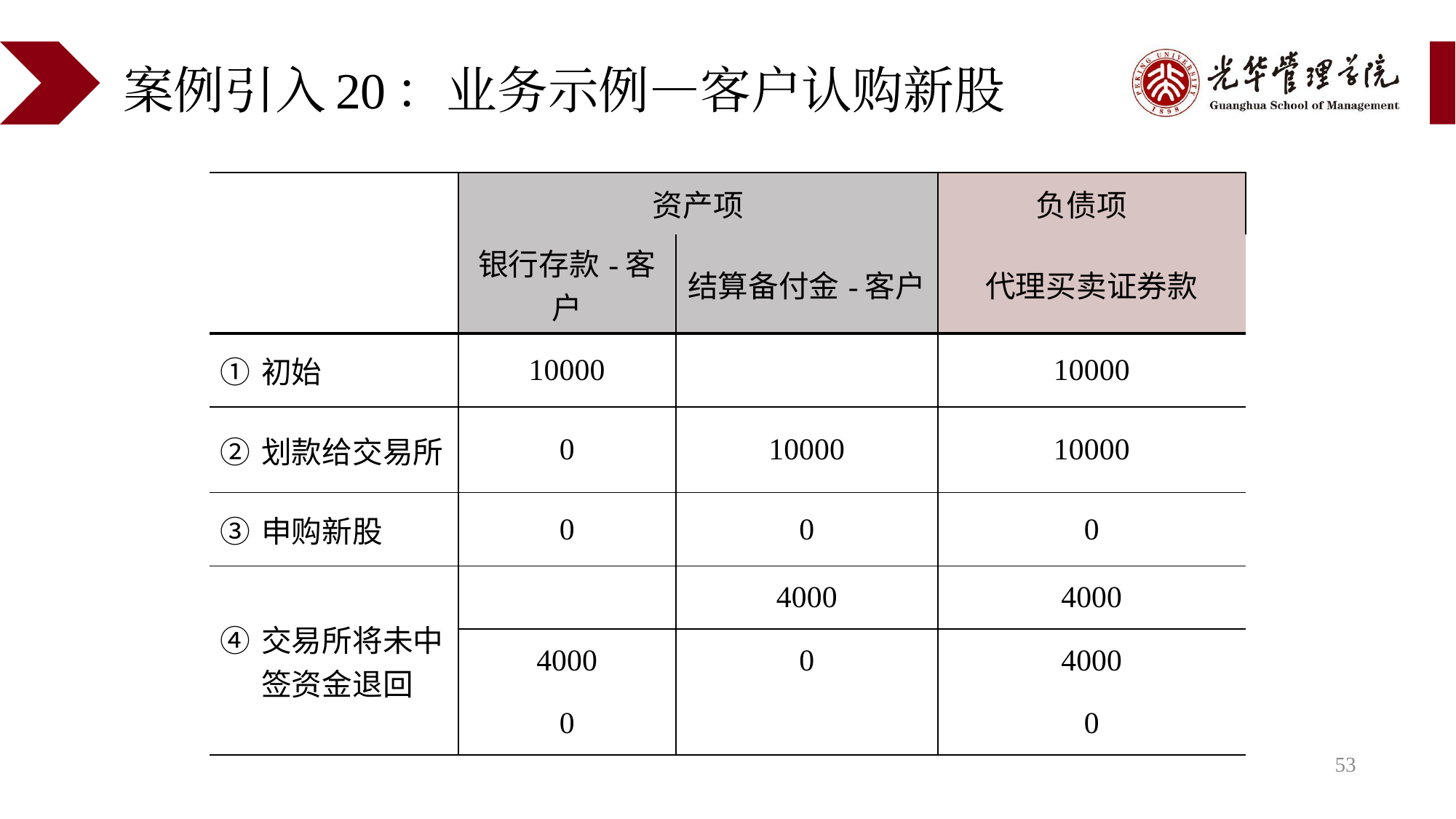

# 案例引入20：业务示例—客户认购新股
|  | 资产项 |  | 负债项 |
| --- | --- | --- | --- |
|  | 银行存款-客户 | 结算备付金-客户 | 代理买卖证券款 |
| 初始 | 10000 |  | 10000 |
| 划款给交易所 | 0 | 10000 | 10000 |
| 申购新股 | 0 | 0 | 0 |
| 交易所将未中签资金退回 |  | 4000 | 4000 |
|  | 4000 | 0 | 4000 |
|  | 0 |  | 0 |
53